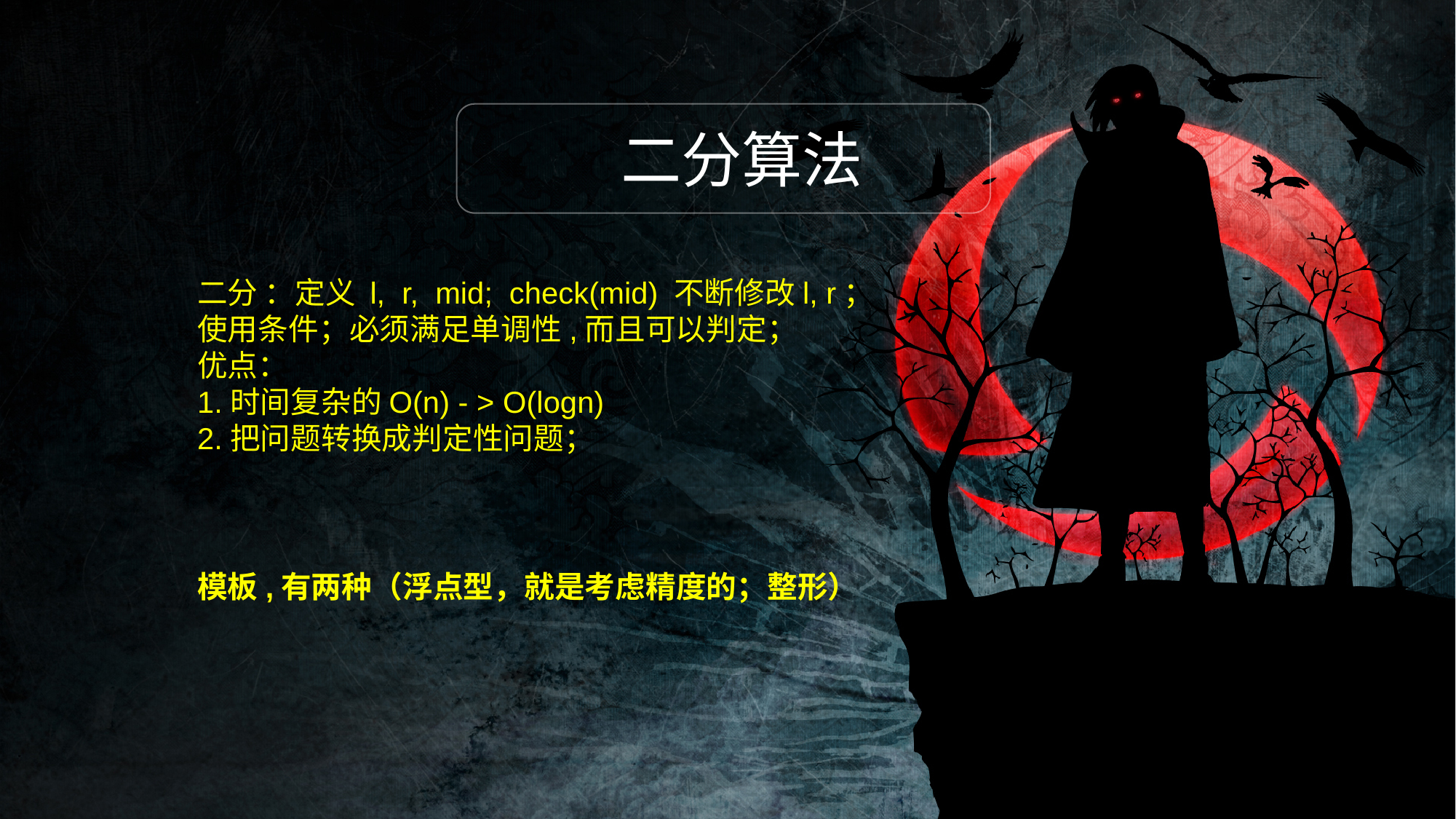

二分算法
二分 ：定义 l,  r,  mid;  check(mid) 不断修改l, r；
使用条件；必须满足单调性,而且可以判定；
优点：
1.时间复杂的O(n) - > O(logn)
2.把问题转换成判定性问题；

模板,有两种（浮点型，就是考虑精度的；整形）